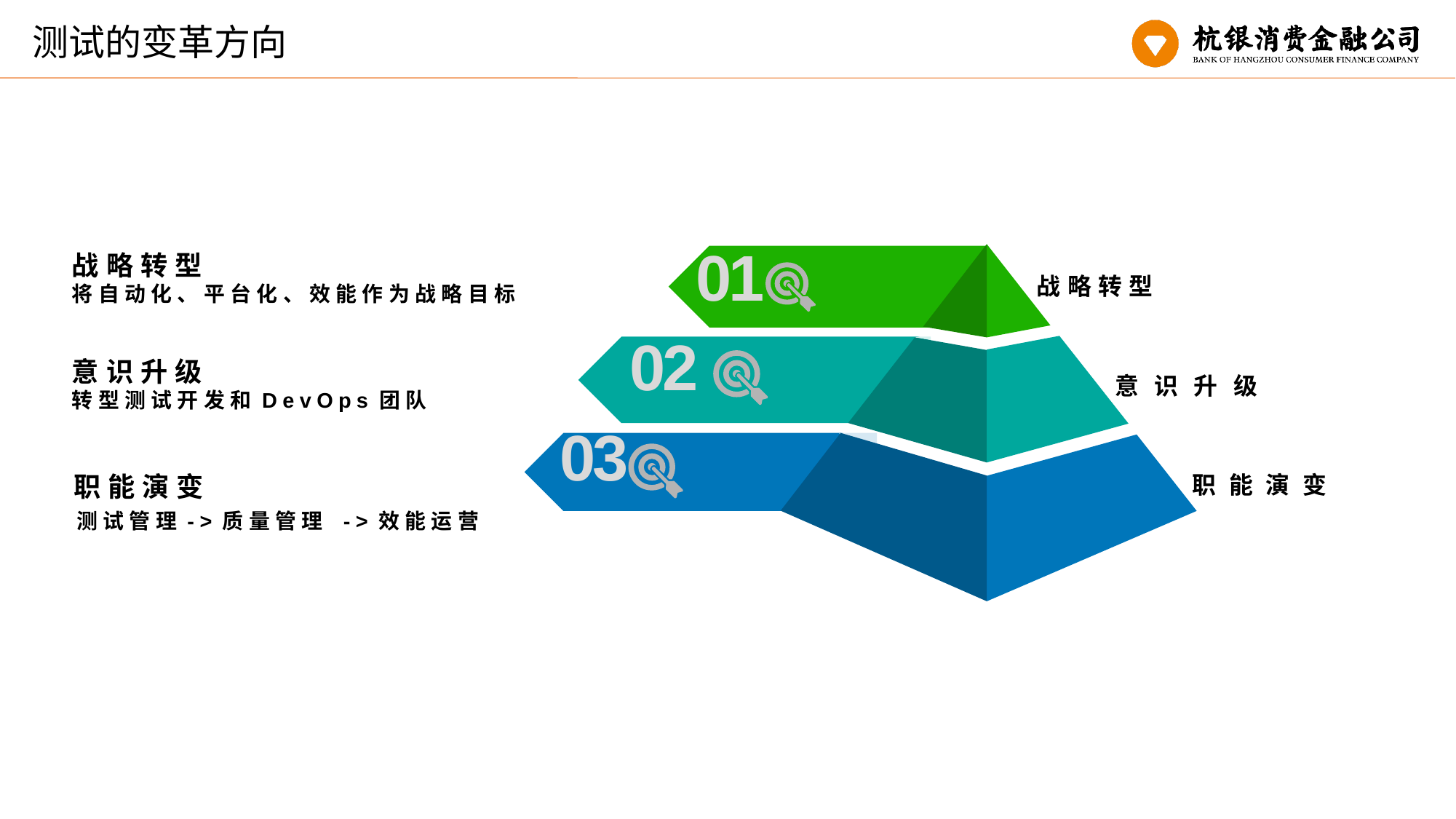

测试的变革方向

01
02
03
战略转型
将自动化、平台化、效能作为战略目标

意识升级
转型测试开发和DevOps团队

战略转型
意识升级
职能演变
测试管理->质量管理 ->效能运营
职能演变